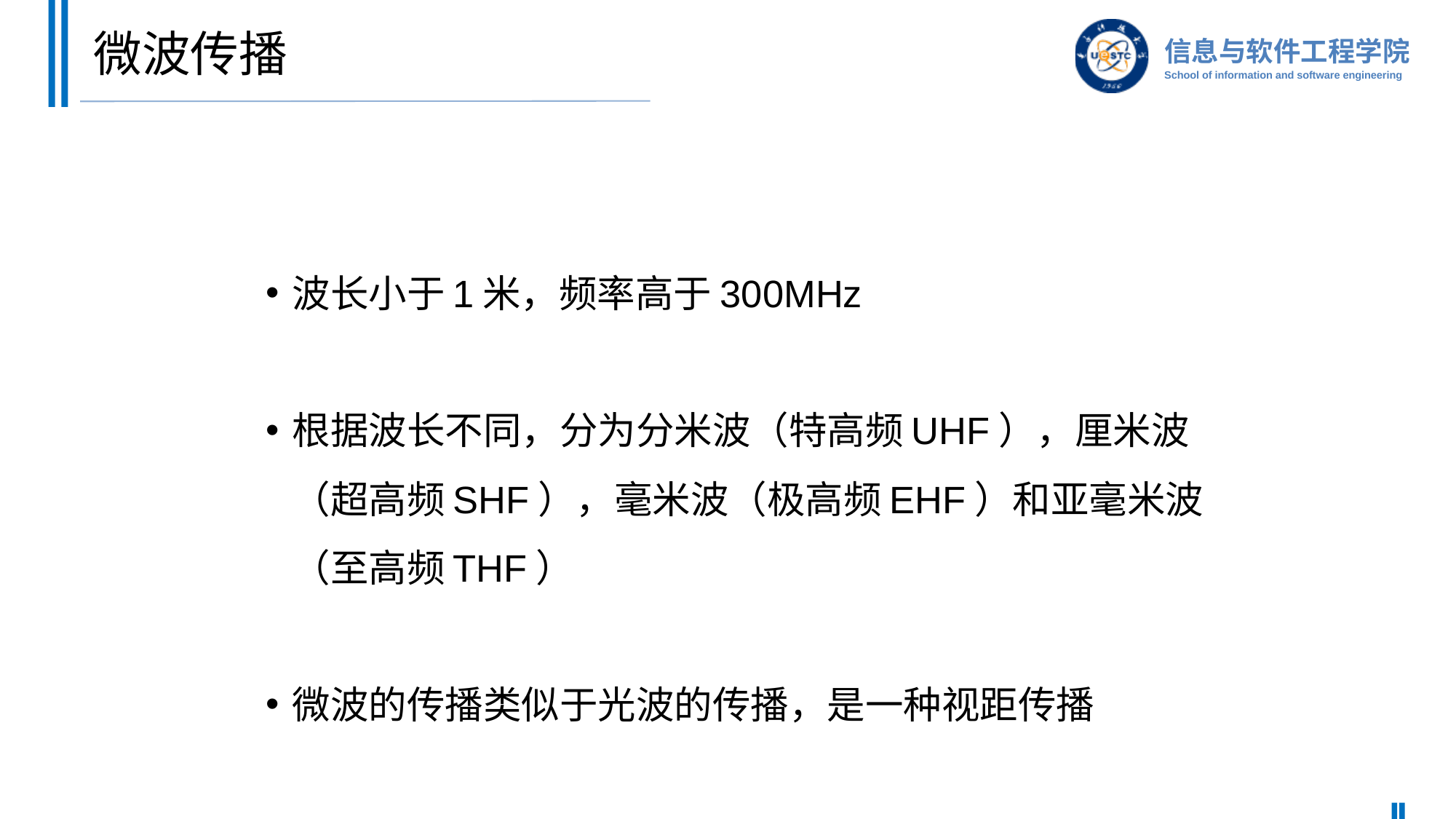

# 微波传播
波长小于1米，频率高于300MHz

根据波长不同，分为分米波（特高频UHF），厘米波（超高频SHF），毫米波（极高频EHF）和亚毫米波（至高频THF）

微波的传播类似于光波的传播，是一种视距传播